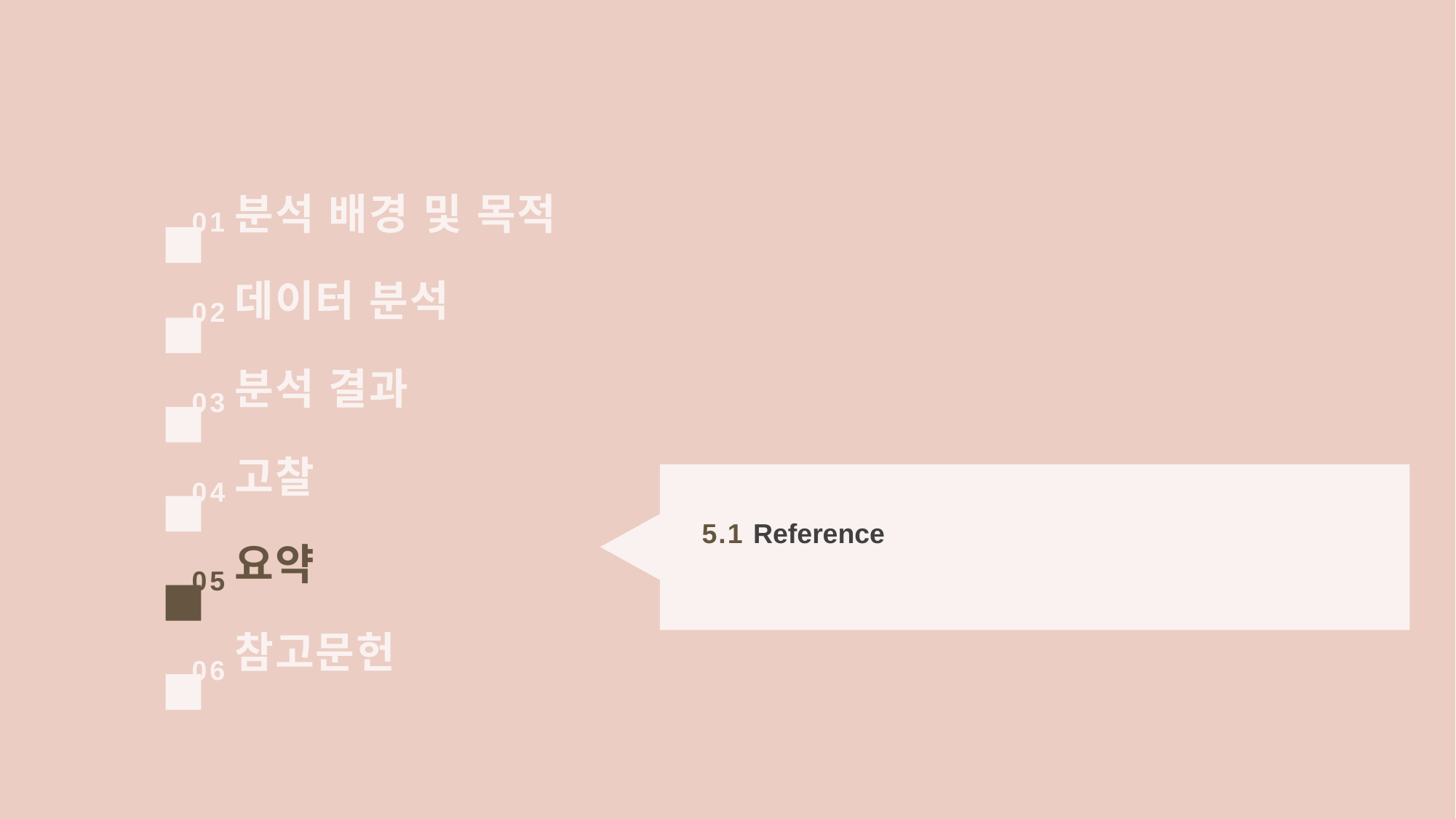

분석 배경 및 목적
01

데이터 분석
02

분석 결과
03

고찰

5.1 Reference

04

요약
05

참고문헌
06